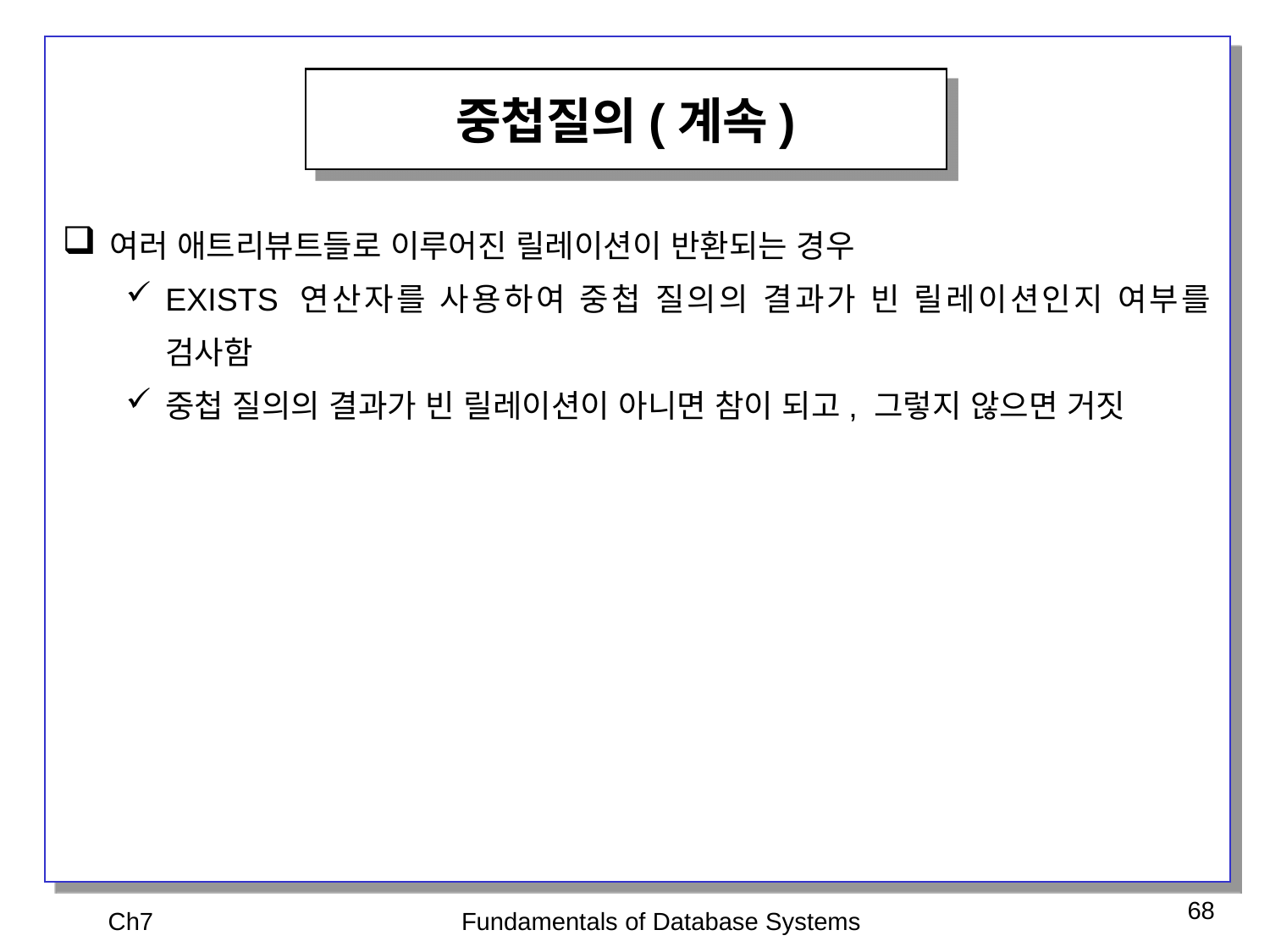

중첩질의(계속)
여러 애트리뷰트들로 이루어진 릴레이션이 반환되는 경우
EXISTS 연산자를 사용하여 중첩 질의의 결과가 빈 릴레이션인지 여부를 검사함
중첩 질의의 결과가 빈 릴레이션이 아니면 참이 되고, 그렇지 않으면 거짓

Ch7
Fundamentals of Database Systems
68